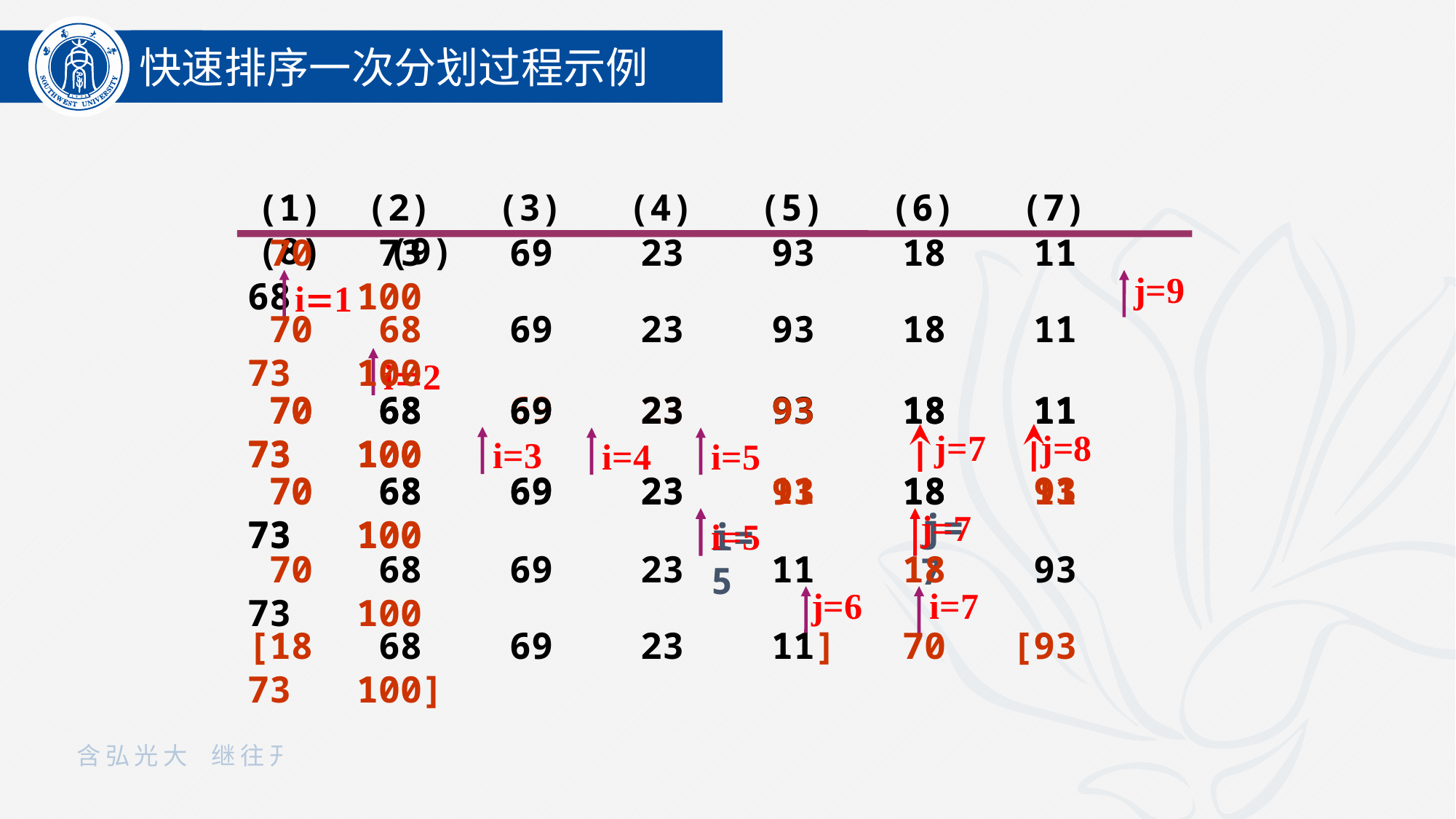

快速排序一次分划过程示例
(1)  (2)   (3)   (4)   (5)   (6)   (7)   (8)   (9)

 70   73    69    23    93    18    11    68   100
j=9

i=1
 70   68    69    23    93    18    11    73   100

i=2
 70   68    69    23    93    18    11    73   100

i=3
 70   68    69    23    93    18    11    73   100

i=4
 70   68    69    23    93    18    11    73   100

i=5

j=8

j=7
 70   68    69    23    11    18    93    73   100
j=7

i=5
 70   68    69    23    93    18    11    73   100
j=7

i=5
 70   68    69    23    11    18    93    73   100
j=6

i=7

[18   68    69    23    11]   70   [93    73   100]